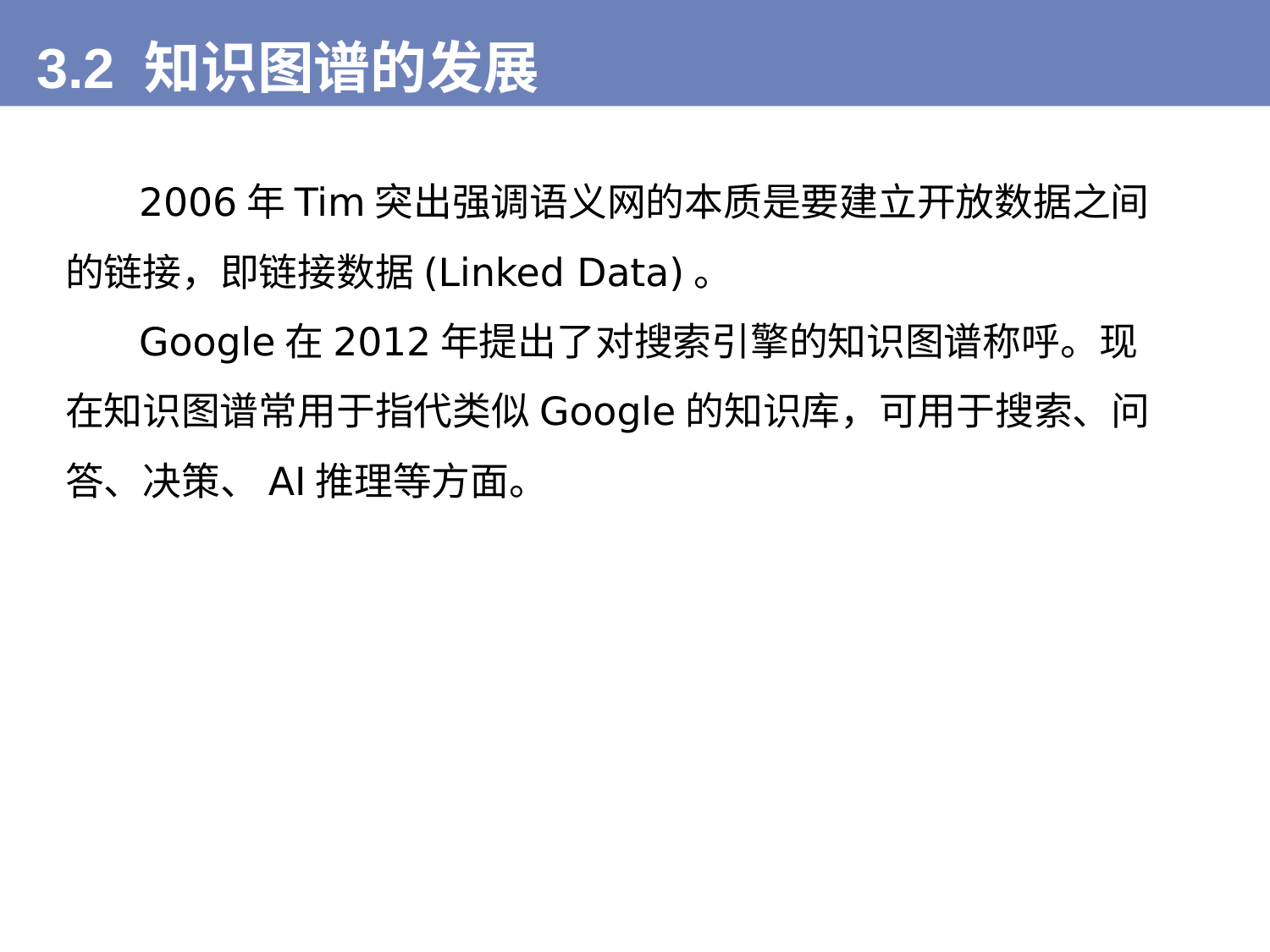

3.2 知识图谱的发展
      2006年Tim突出强调语义网的本质是要建立开放数据之间的链接，即链接数据(Linked Data)。
      Google在2012年提出了对搜索引擎的知识图谱称呼。现在知识图谱常用于指代类似Google的知识库，可用于搜索、问答、决策、AI推理等方面。